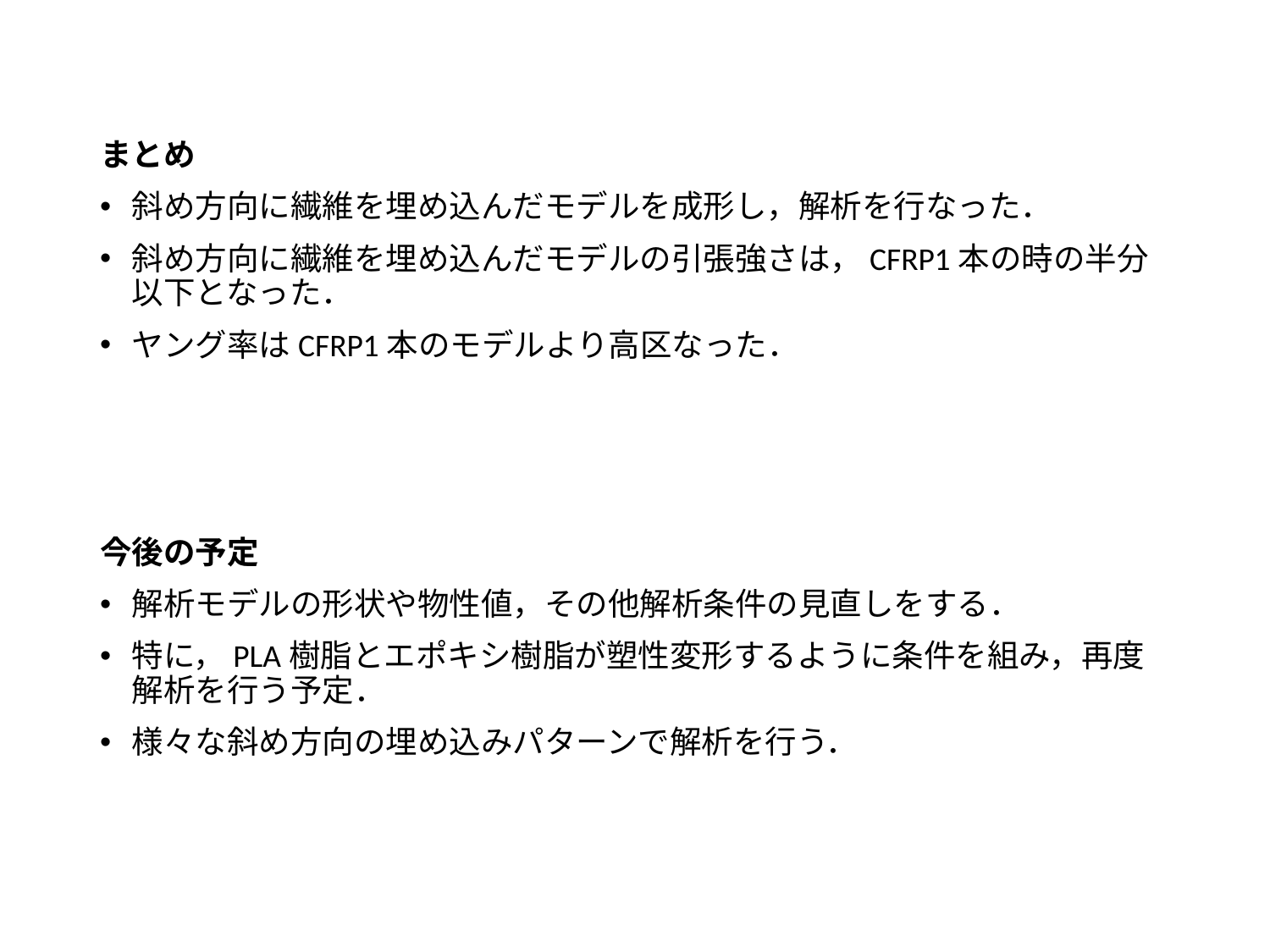

まとめ
斜め方向に繊維を埋め込んだモデルを成形し，解析を行なった．
斜め方向に繊維を埋め込んだモデルの引張強さは，CFRP1本の時の半分以下となった．
ヤング率はCFRP1本のモデルより高区なった．

今後の予定
解析モデルの形状や物性値，その他解析条件の見直しをする．
特に，PLA樹脂とエポキシ樹脂が塑性変形するように条件を組み，再度解析を行う予定．
様々な斜め方向の埋め込みパターンで解析を行う．